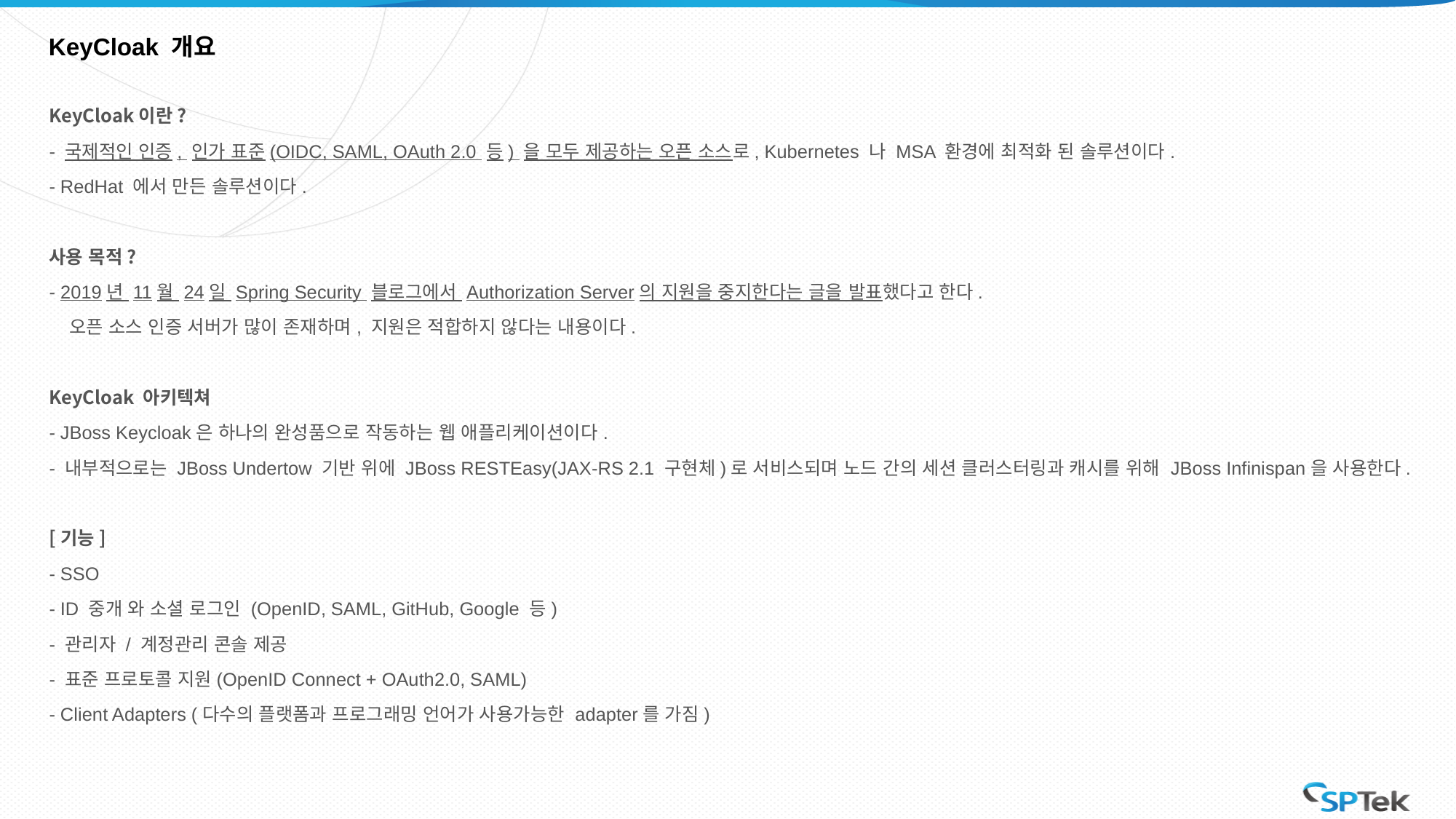

# KeyCloak 개요
KeyCloak이란?
- 국제적인 인증, 인가 표준(OIDC, SAML, OAuth 2.0 등) 을 모두 제공하는 오픈 소스로, Kubernetes 나 MSA 환경에 최적화 된 솔루션이다.
- RedHat 에서 만든 솔루션이다.

사용 목적?
- 2019년 11월 24일 Spring Security 블로그에서 Authorization Server의 지원을 중지한다는 글을 발표했다고 한다.
   오픈 소스 인증 서버가 많이 존재하며, 지원은 적합하지 않다는 내용이다.

KeyCloak 아키텍쳐
- JBoss Keycloak은 하나의 완성품으로 작동하는 웹 애플리케이션이다.
- 내부적으로는 JBoss Undertow 기반 위에 JBoss RESTEasy(JAX-RS 2.1 구현체)로 서비스되며 노드 간의 세션 클러스터링과 캐시를 위해 JBoss Infinispan을 사용한다.

[기능]
- SSO
- ID 중개 와 소셜 로그인 (OpenID, SAML, GitHub, Google 등)
- 관리자 / 계정관리 콘솔 제공
- 표준 프로토콜 지원(OpenID Connect + OAuth2.0, SAML)
- Client Adapters (다수의 플랫폼과 프로그래밍 언어가 사용가능한 adapter를 가짐)